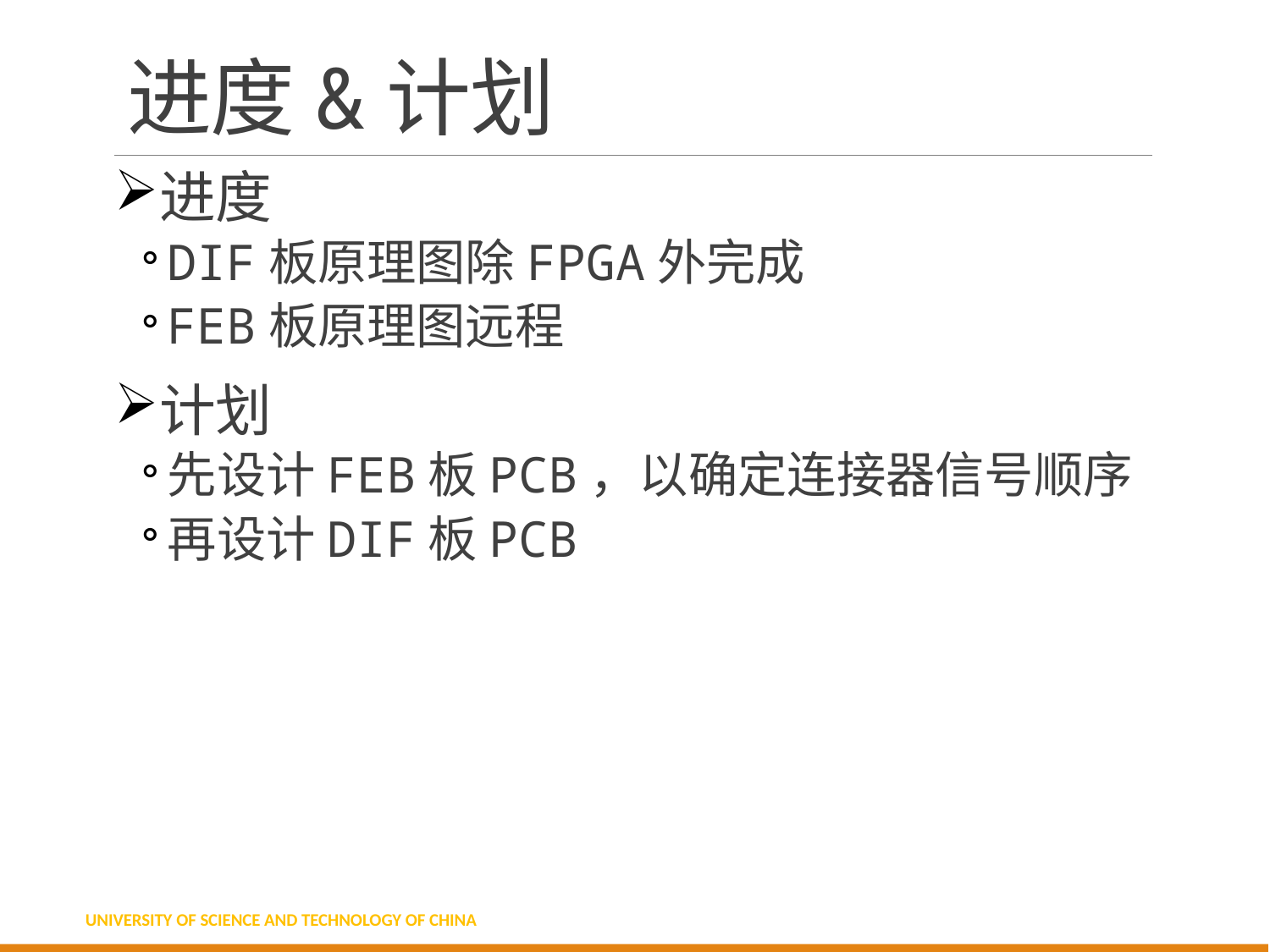

# 进度&计划
进度
DIF板原理图除FPGA外完成
FEB板原理图远程
计划
先设计FEB板PCB，以确定连接器信号顺序
再设计DIF板PCB